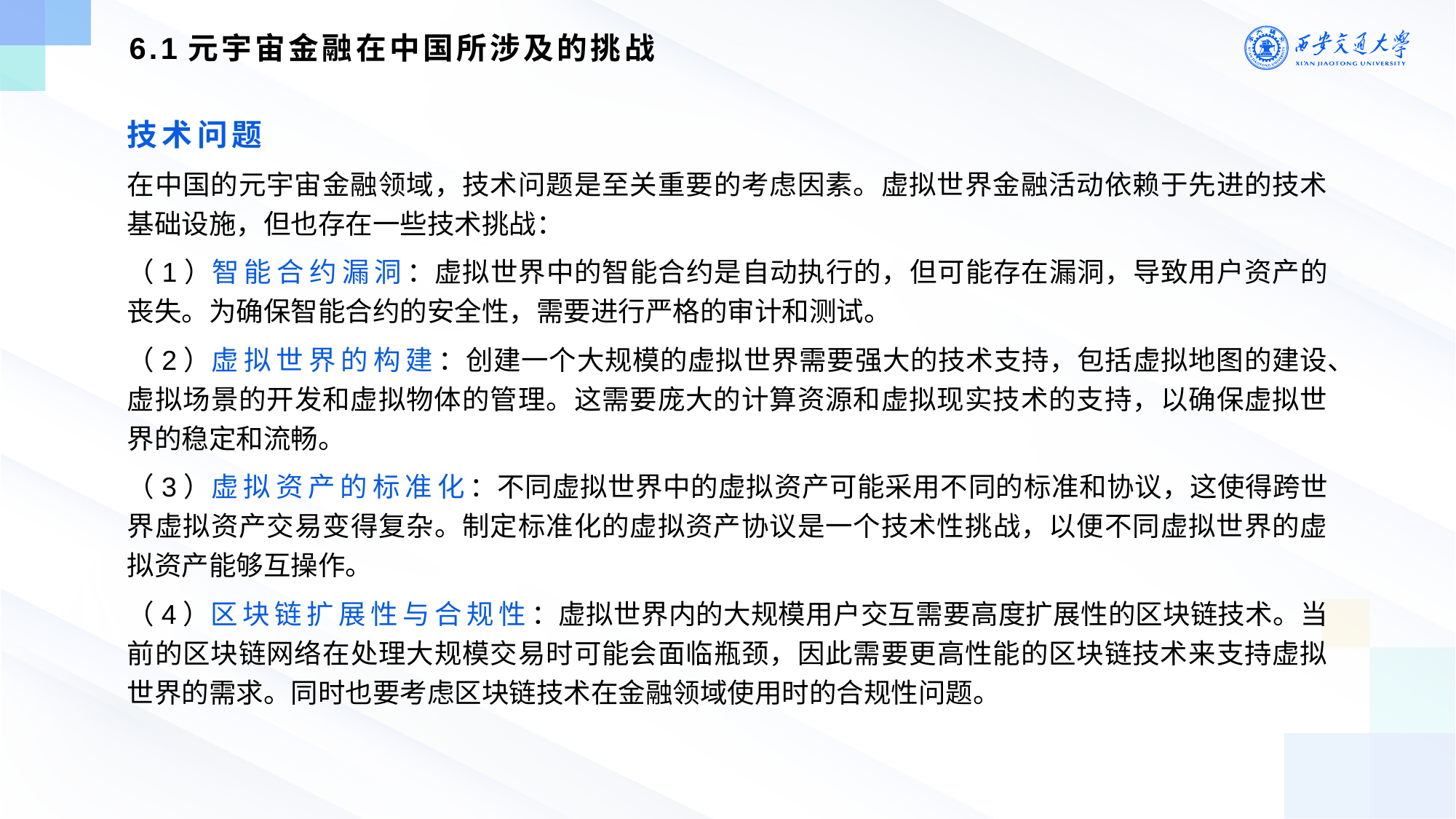

6.1元宇宙金融在中国所涉及的挑战
技术问题
在中国的元宇宙金融领域，技术问题是至关重要的考虑因素。虚拟世界金融活动依赖于先进的技术基础设施，但也存在一些技术挑战：
（1）智能合约漏洞：虚拟世界中的智能合约是自动执行的，但可能存在漏洞，导致用户资产的丧失。为确保智能合约的安全性，需要进行严格的审计和测试。
（2）虚拟世界的构建：创建一个大规模的虚拟世界需要强大的技术支持，包括虚拟地图的建设、虚拟场景的开发和虚拟物体的管理。这需要庞大的计算资源和虚拟现实技术的支持，以确保虚拟世界的稳定和流畅。
（3）虚拟资产的标准化：不同虚拟世界中的虚拟资产可能采用不同的标准和协议，这使得跨世界虚拟资产交易变得复杂。制定标准化的虚拟资产协议是一个技术性挑战，以便不同虚拟世界的虚拟资产能够互操作。
（4）区块链扩展性与合规性：虚拟世界内的大规模用户交互需要高度扩展性的区块链技术。当前的区块链网络在处理大规模交易时可能会面临瓶颈，因此需要更高性能的区块链技术来支持虚拟世界的需求。同时也要考虑区块链技术在金融领域使用时的合规性问题。